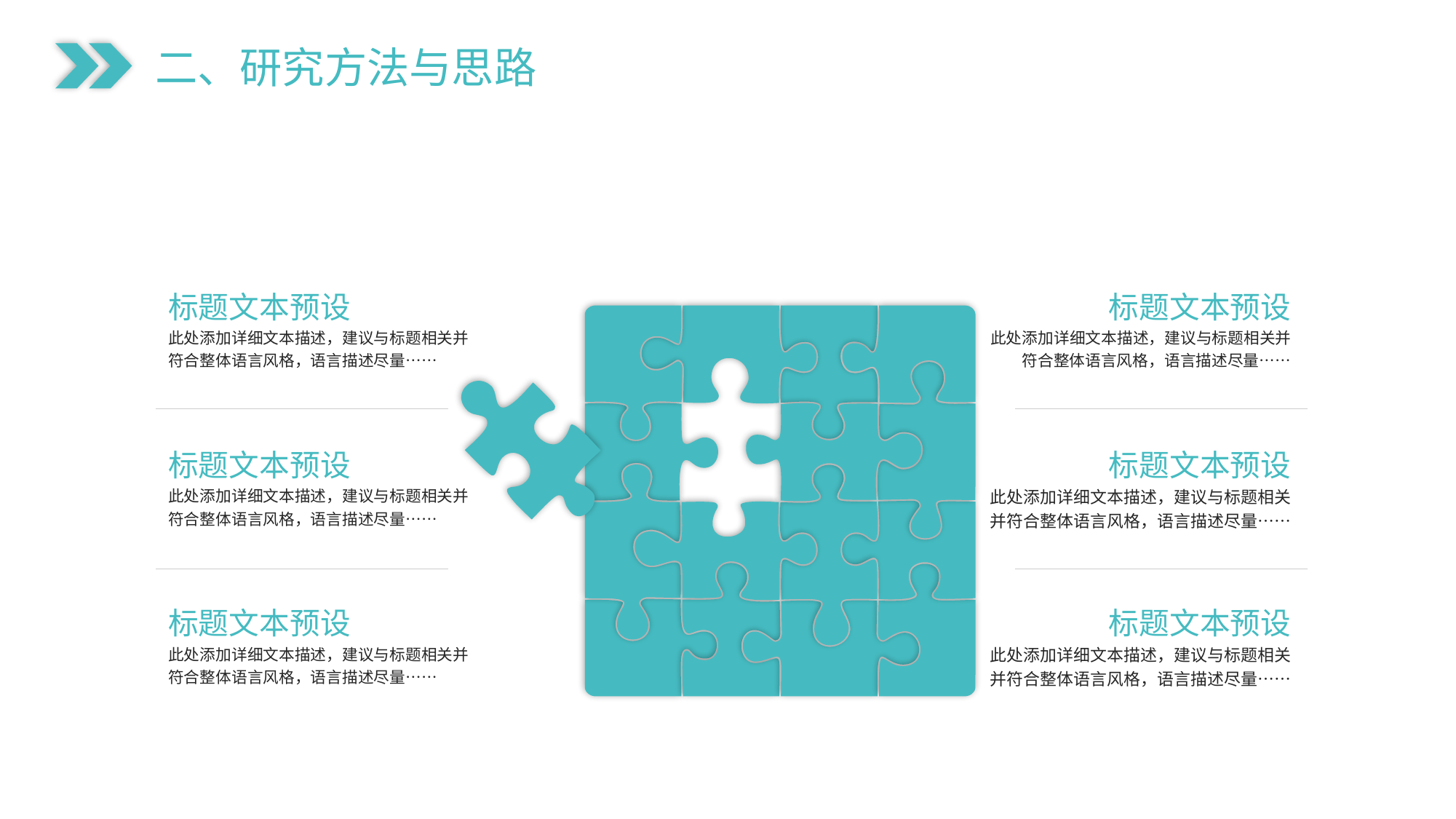

二、研究方法与思路

标题文本预设
此处添加详细文本描述，建议与标题相关并符合整体语言风格，语言描述尽量……
标题文本预设
此处添加详细文本描述，建议与标题相关并符合整体语言风格，语言描述尽量……
标题文本预设
此处添加详细文本描述，建议与标题相关并符合整体语言风格，语言描述尽量……
标题文本预设
此处添加详细文本描述，建议与标题相关并符合整体语言风格，语言描述尽量……
标题文本预设
此处添加详细文本描述，建议与标题相关并符合整体语言风格，语言描述尽量……
标题文本预设
此处添加详细文本描述，建议与标题相关并符合整体语言风格，语言描述尽量……